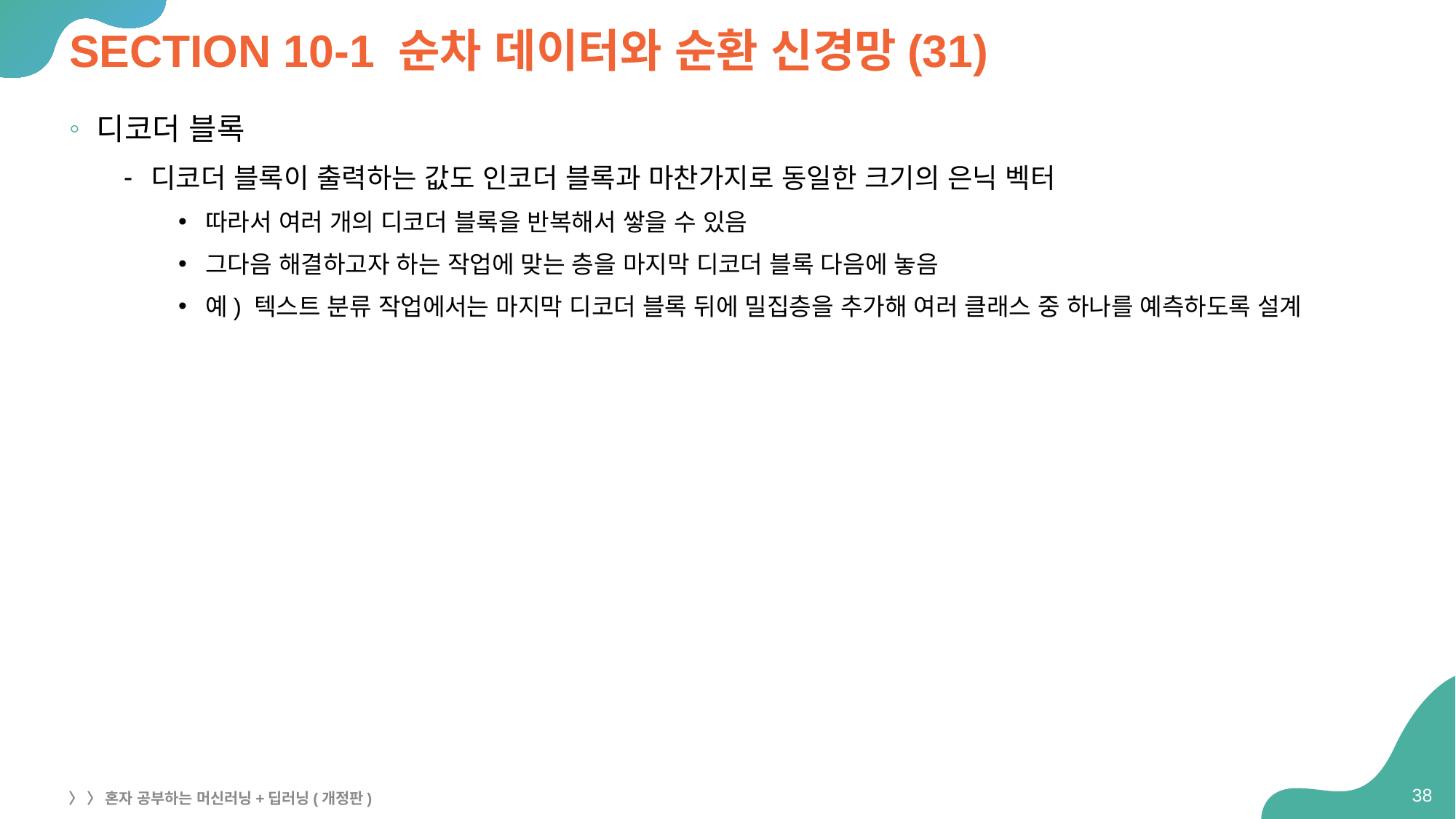

# SECTION 10-1 순차 데이터와 순환 신경망(31)
디코더 블록
디코더 블록이 출력하는 값도 인코더 블록과 마찬가지로 동일한 크기의 은닉 벡터
따라서 여러 개의 디코더 블록을 반복해서 쌓을 수 있음
그다음 해결하고자 하는 작업에 맞는 층을 마지막 디코더 블록 다음에 놓음
예) 텍스트 분류 작업에서는 마지막 디코더 블록 뒤에 밀집층을 추가해 여러 클래스 중 하나를 예측하도록 설계
38
〉 〉 혼자 공부하는 머신러닝+딥러닝(개정판)